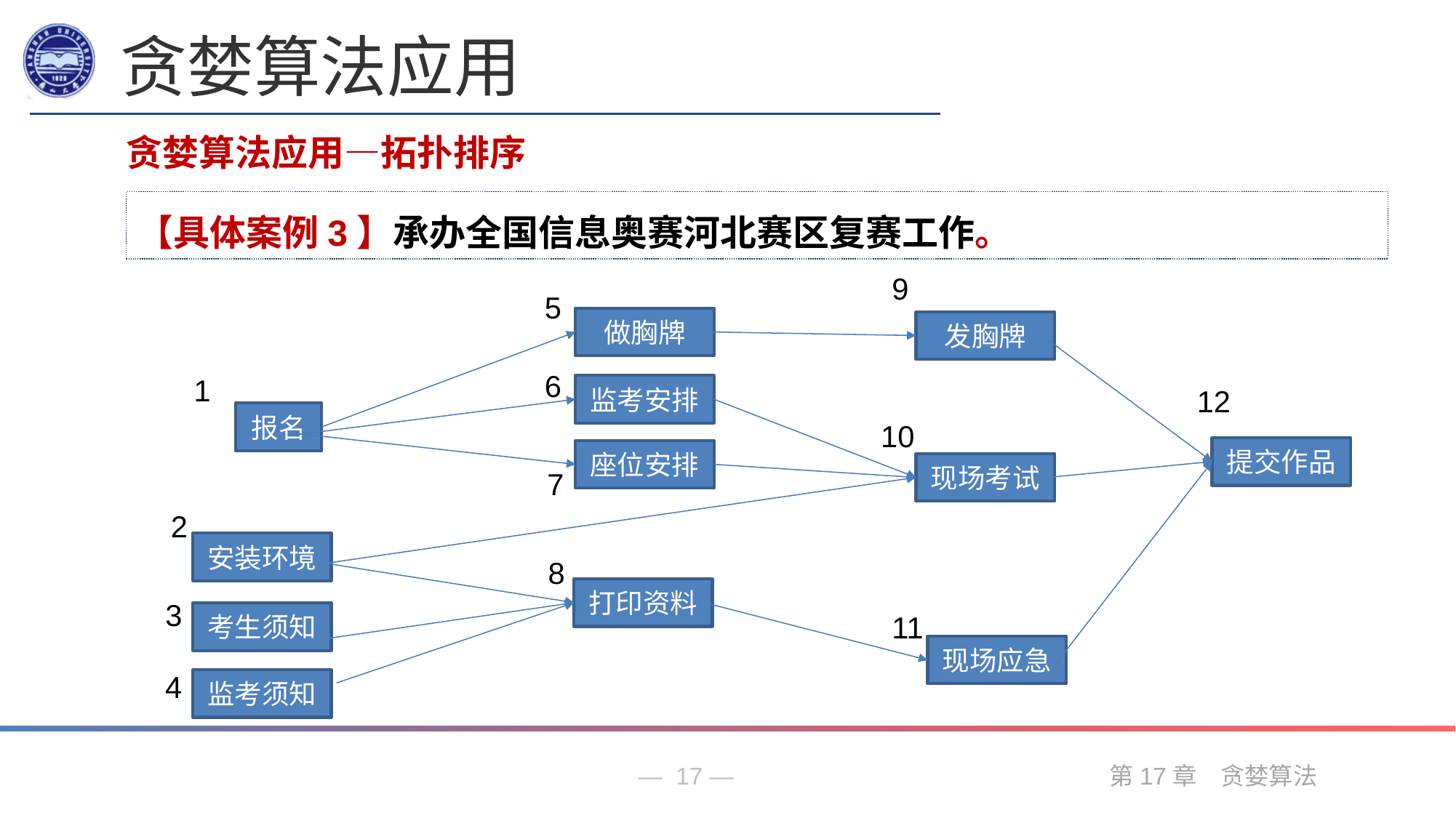

贪婪算法应用
贪婪算法应用—拓扑排序
【具体案例3】承办全国信息奥赛河北赛区复赛工作。
9
5
做胸牌
发胸牌
6
1
监考安排
12
报名
10
提交作品
座位安排
现场考试
7
2
安装环境
8
打印资料
3
考生须知
11
现场应急
4
监考须知